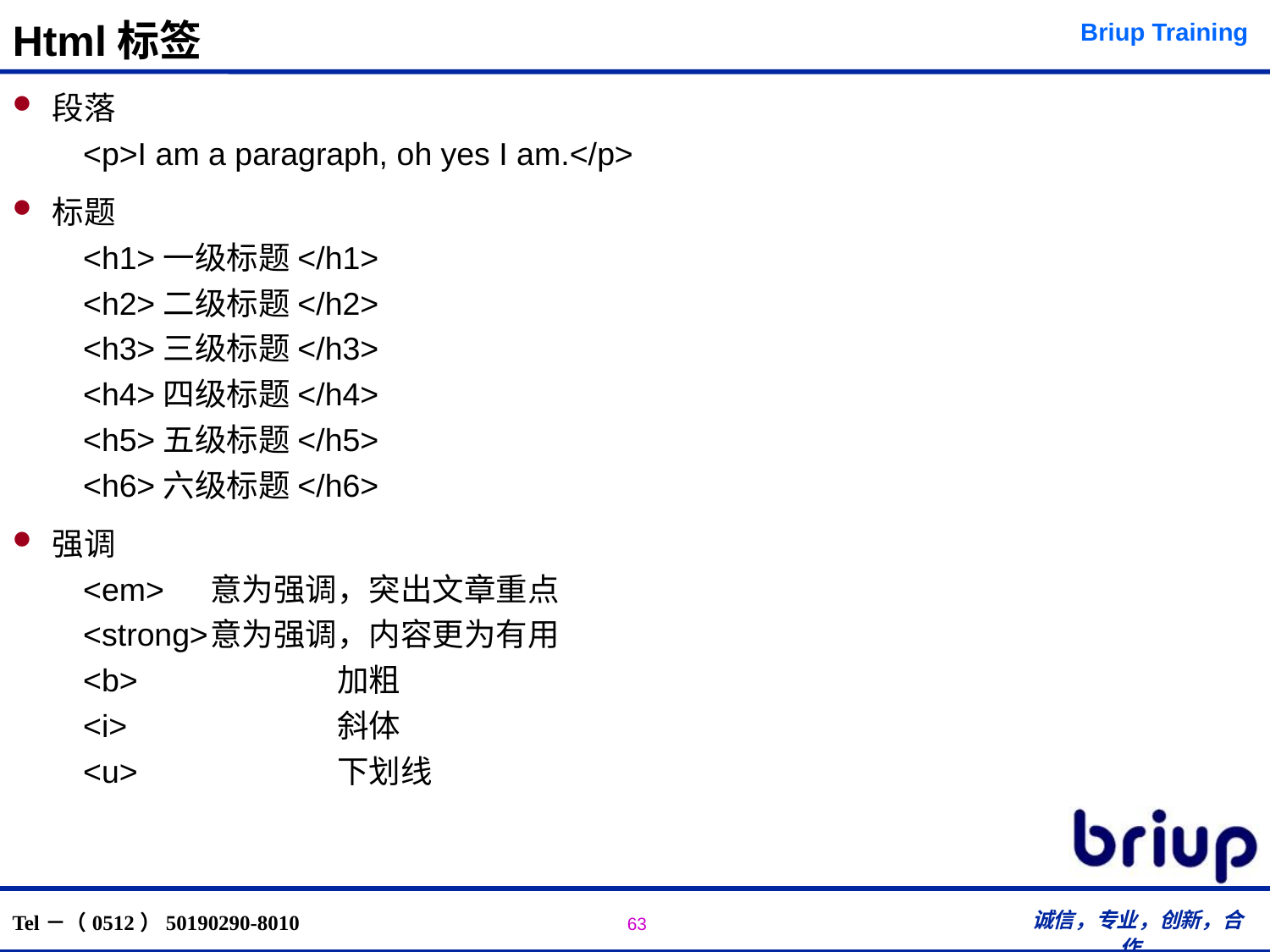

# Html标签
段落
<p>I am a paragraph, oh yes I am.</p>
标题
<h1>一级标题</h1>
<h2>二级标题</h2>
<h3>三级标题</h3>
<h4>四级标题</h4>
<h5>五级标题</h5>
<h6>六级标题</h6>
强调
<em>	意为强调，突出文章重点
<strong>	意为强调，内容更为有用
<b>		加粗
<i>		斜体
<u>		下划线